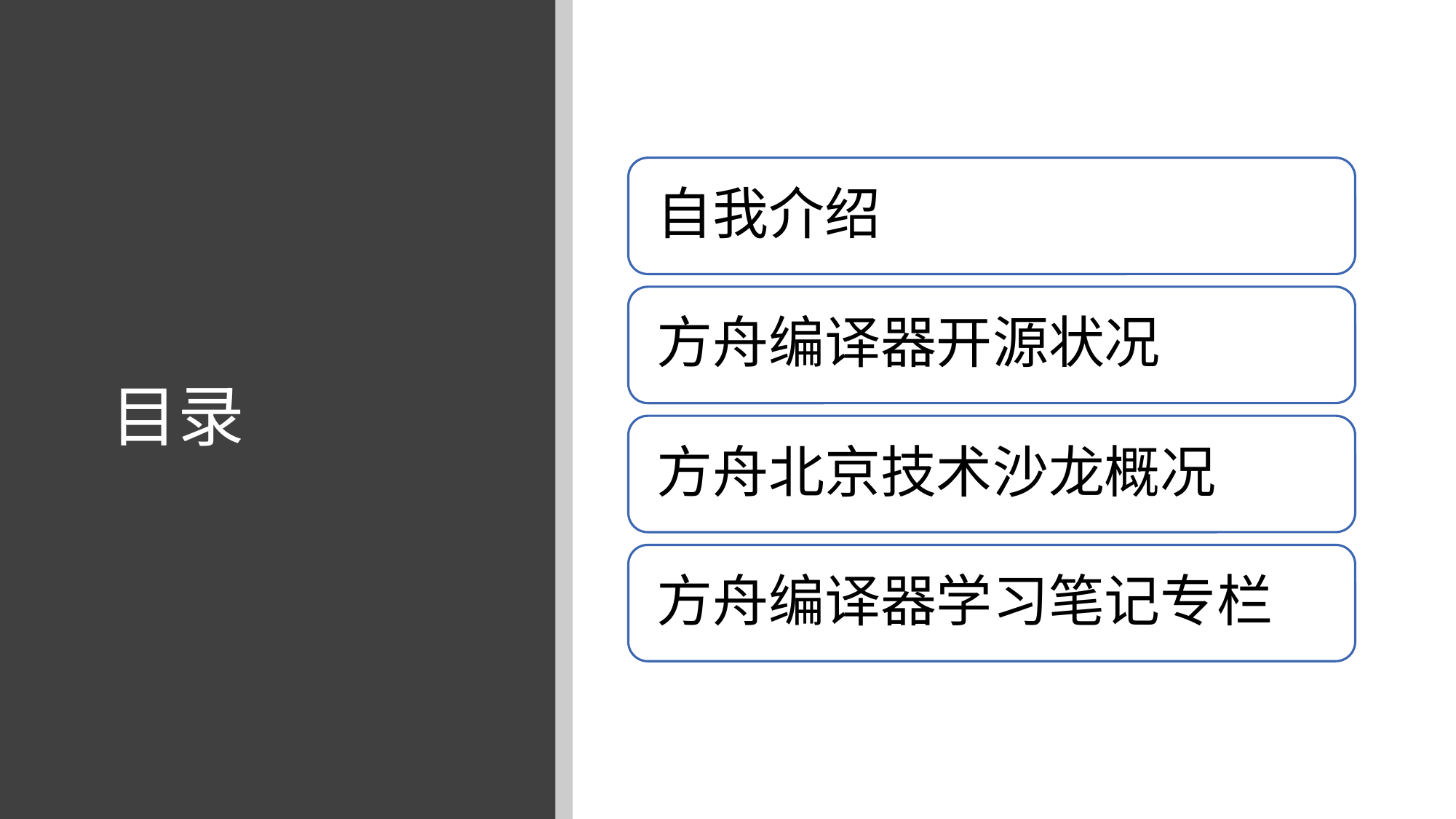

# 目录
自我介绍
方舟编译器开源状况
方舟北京技术沙龙概况
方舟编译器学习笔记专栏